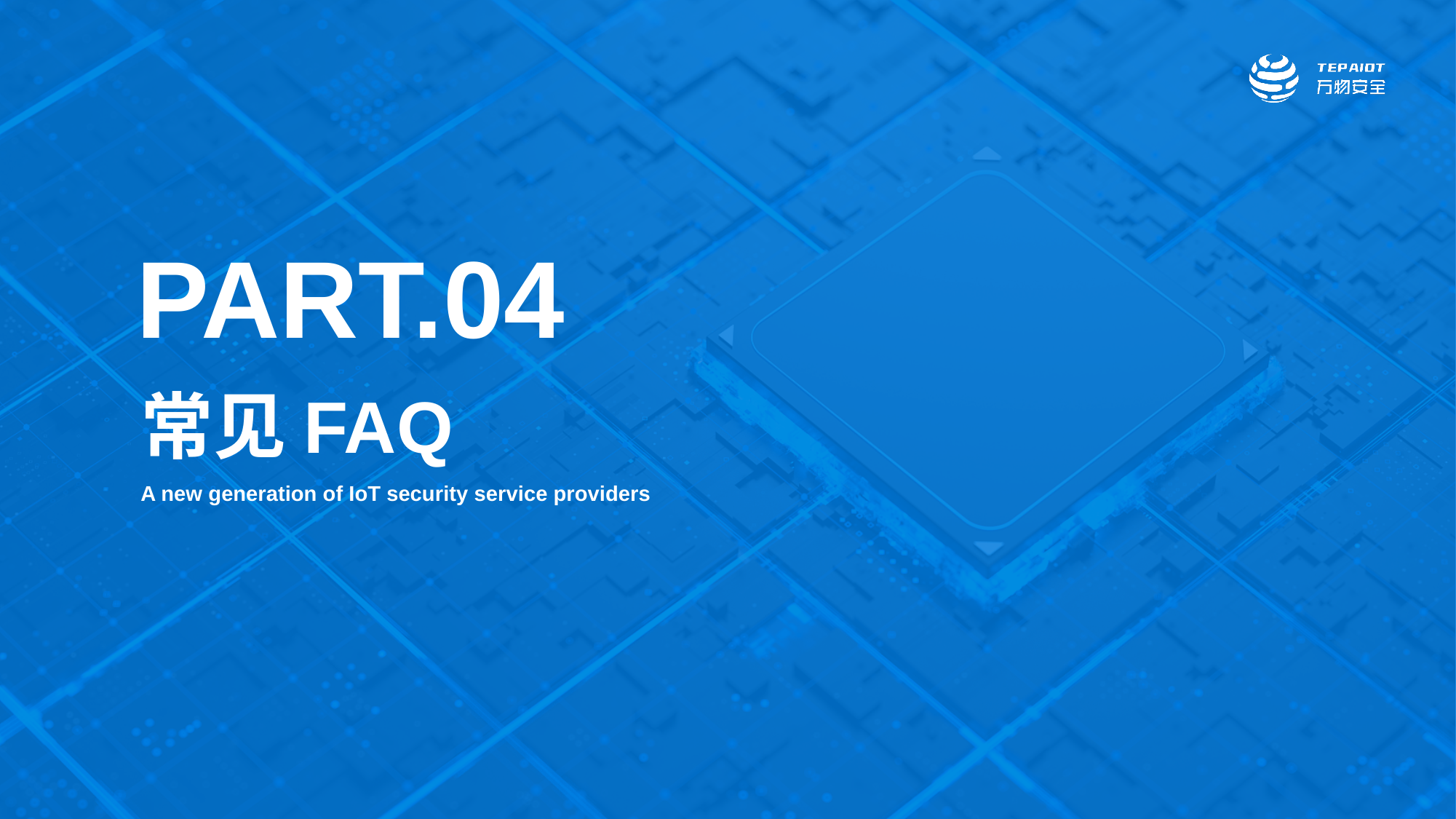

PART.04
常见FAQ
A new generation of IoT security service providers